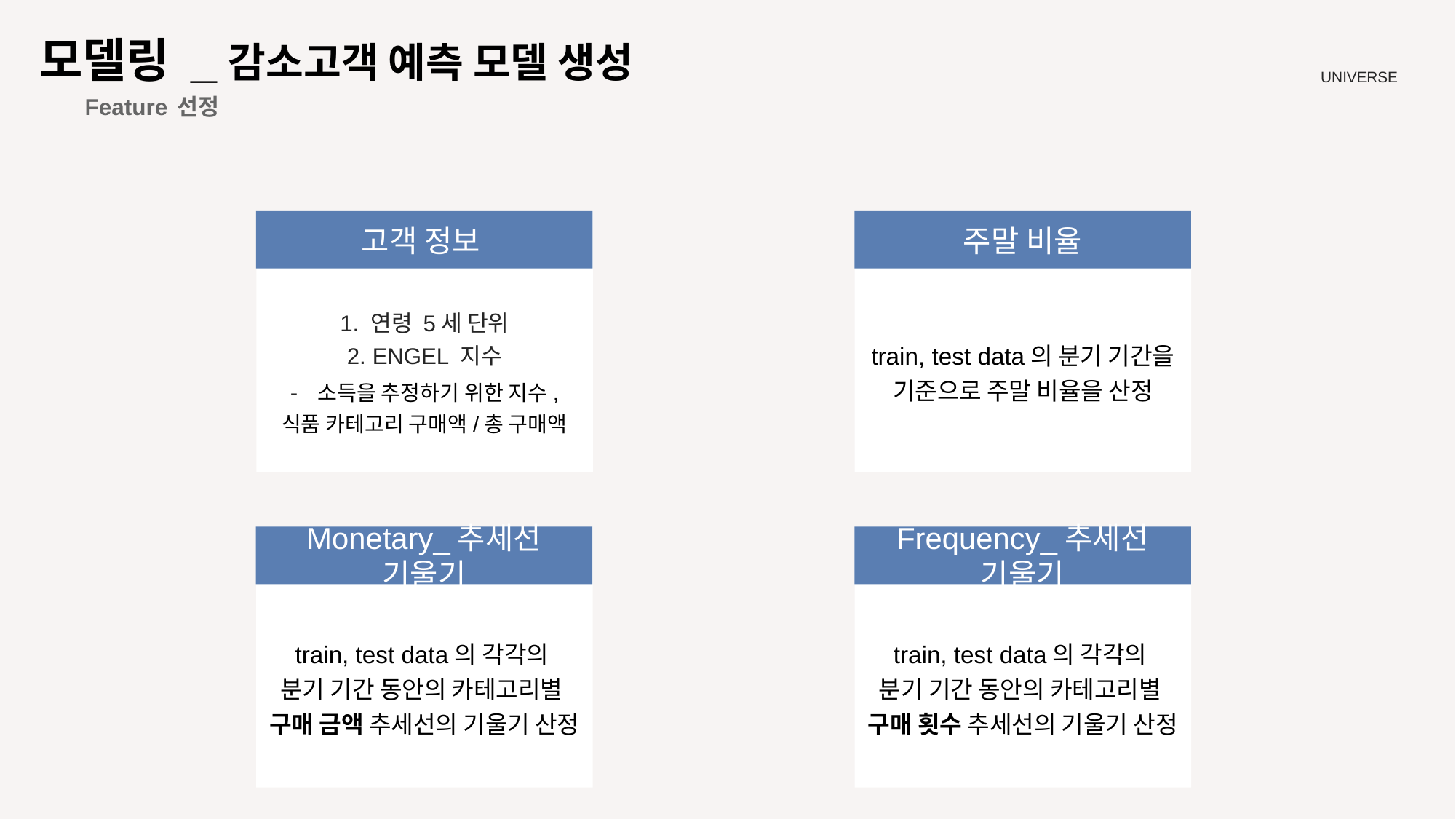

모델링 _감소고객 예측 모델 생성
UNIVERSE
 Feature 선정
고객 정보

1. 연령 5세 단위
2. ENGEL 지수
-  소득을 추정하기 위한 지수,
식품 카테고리 구매액/총 구매액
주말 비율

train, test data의 분기 기간을 기준으로 주말 비율을 산정
Monetary_추세선 기울기

train, test data의 각각의
분기 기간 동안의 카테고리별
구매 금액 추세선의 기울기 산정
Frequency_추세선 기울기

train, test data의 각각의
분기 기간 동안의 카테고리별
구매 횟수 추세선의 기울기 산정